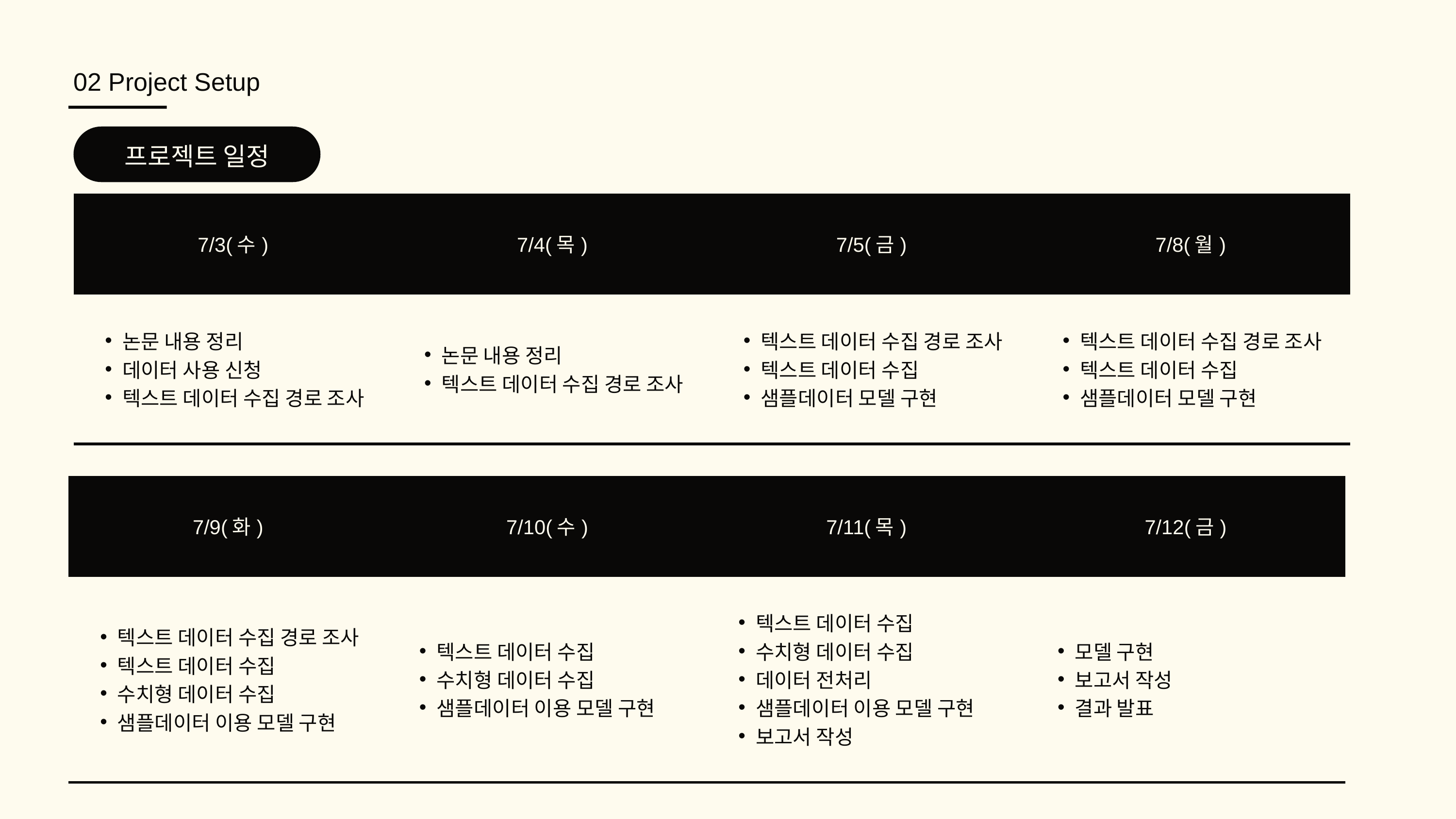

02 Project Setup

프로젝트 일정
| 7/3(수) | 7/4(목) | 7/5(금) | 7/8(월) |
| --- | --- | --- | --- |
| 논문 내용 정리 데이터 사용 신청 텍스트 데이터 수집 경로 조사 | 논문 내용 정리 텍스트 데이터 수집 경로 조사 | 텍스트 데이터 수집 경로 조사 텍스트 데이터 수집 샘플데이터 모델 구현 | 텍스트 데이터 수집 경로 조사 텍스트 데이터 수집 샘플데이터 모델 구현 |
| 7/9(화) | 7/10(수) | 7/11(목) | 7/12(금) |
| --- | --- | --- | --- |
| 텍스트 데이터 수집 경로 조사 텍스트 데이터 수집 수치형 데이터 수집 샘플데이터 이용 모델 구현 | 텍스트 데이터 수집 수치형 데이터 수집 샘플데이터 이용 모델 구현 | 텍스트 데이터 수집 수치형 데이터 수집 데이터 전처리 샘플데이터 이용 모델 구현 보고서 작성 | 모델 구현 보고서 작성 결과 발표 |